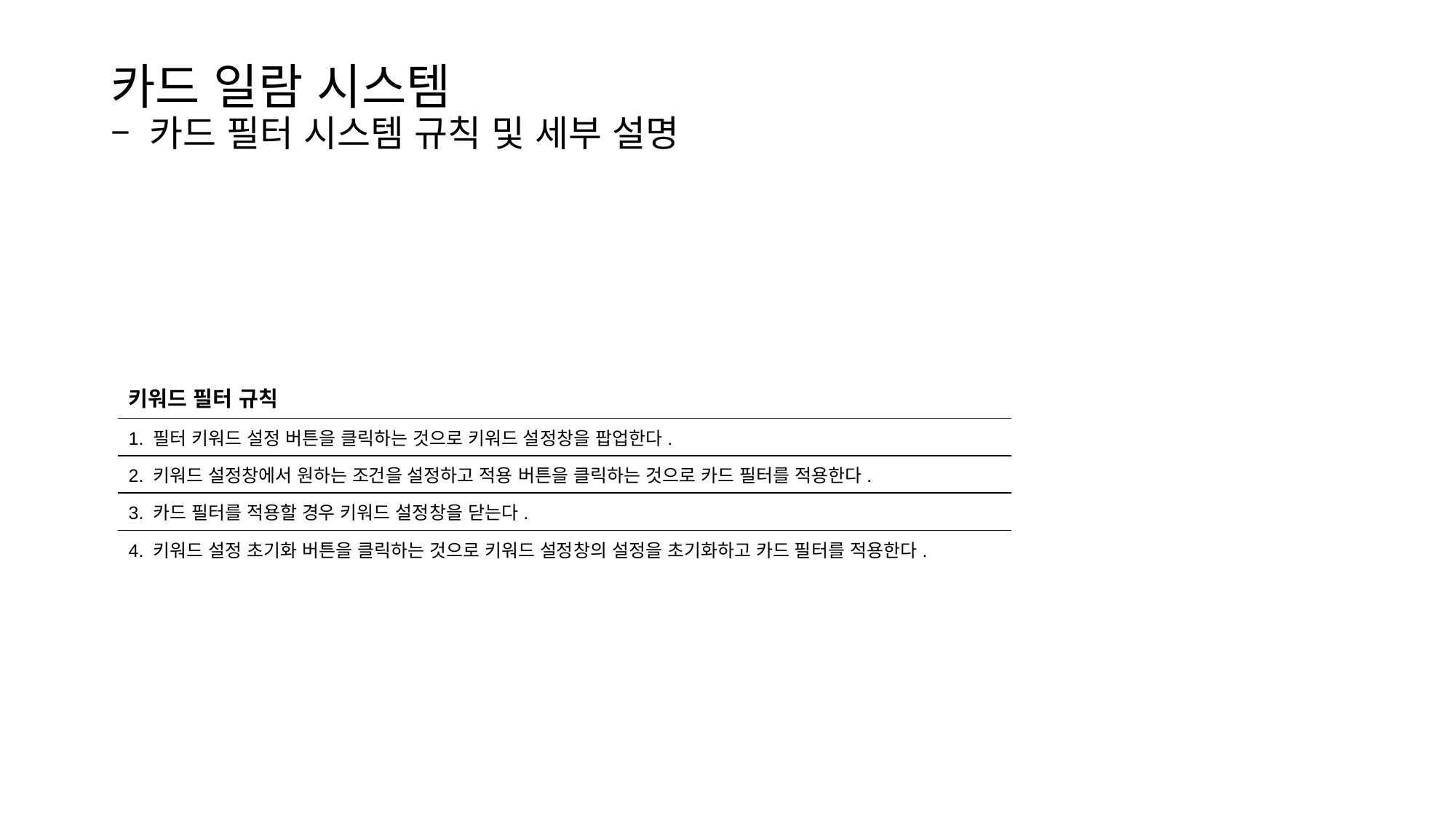

카드 일람 시스템
– 카드 필터 시스템 규칙 및 세부 설명
| 키워드 필터 규칙 |
| --- |
| 1. 필터 키워드 설정 버튼을 클릭하는 것으로 키워드 설정창을 팝업한다. |
| 2. 키워드 설정창에서 원하는 조건을 설정하고 적용 버튼을 클릭하는 것으로 카드 필터를 적용한다. |
| 3. 카드 필터를 적용할 경우 키워드 설정창을 닫는다. |
| 4. 키워드 설정 초기화 버튼을 클릭하는 것으로 키워드 설정창의 설정을 초기화하고 카드 필터를 적용한다. |